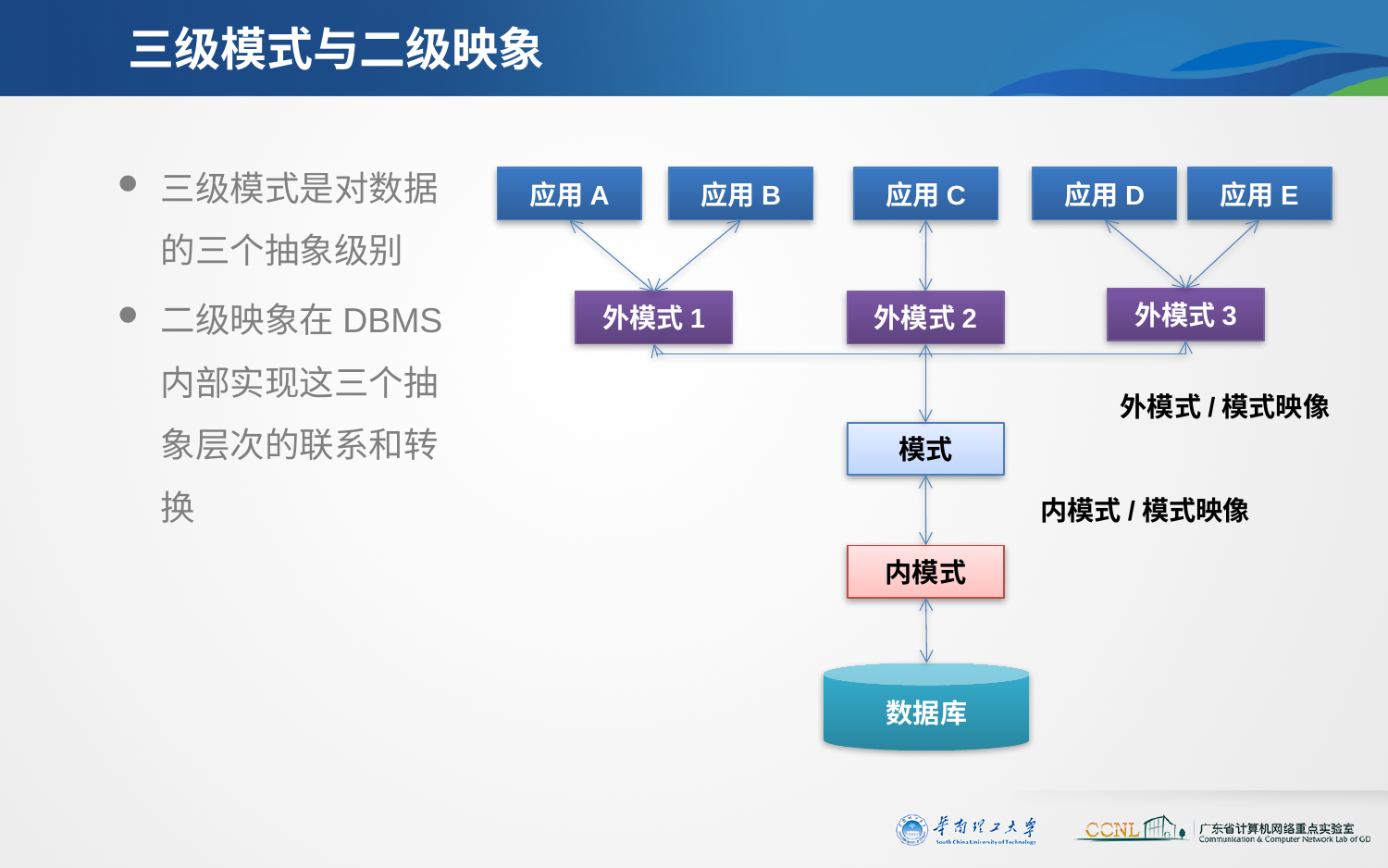

# 三级模式与二级映象
三级模式是对数据的三个抽象级别
二级映象在DBMS内部实现这三个抽象层次的联系和转换

应用A
应用B
应用C
应用D
应用E
外模式3
外模式1
外模式2
外模式/模式映像
模式
内模式/模式映像
内模式
数据库